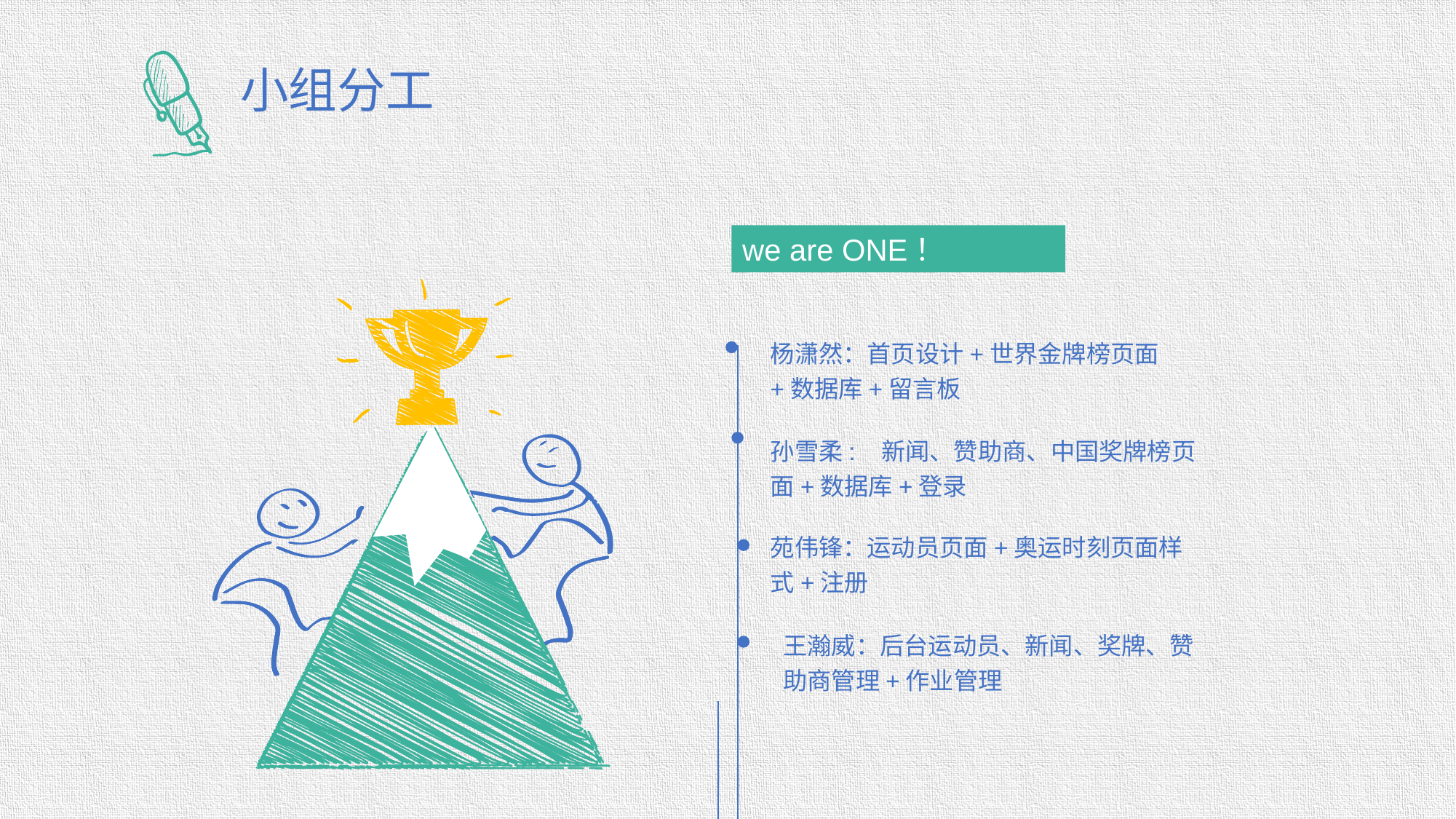

小组分工

we are ONE！

杨潇然：首页设计+世界金牌榜页面+数据库+留言板

孙雪柔:   新闻、赞助商、中国奖牌榜页面+数据库+登录

苑伟锋：运动员页面+奥运时刻页面样式+注册

王瀚威：后台运动员、新闻、奖牌、赞助商管理+作业管理